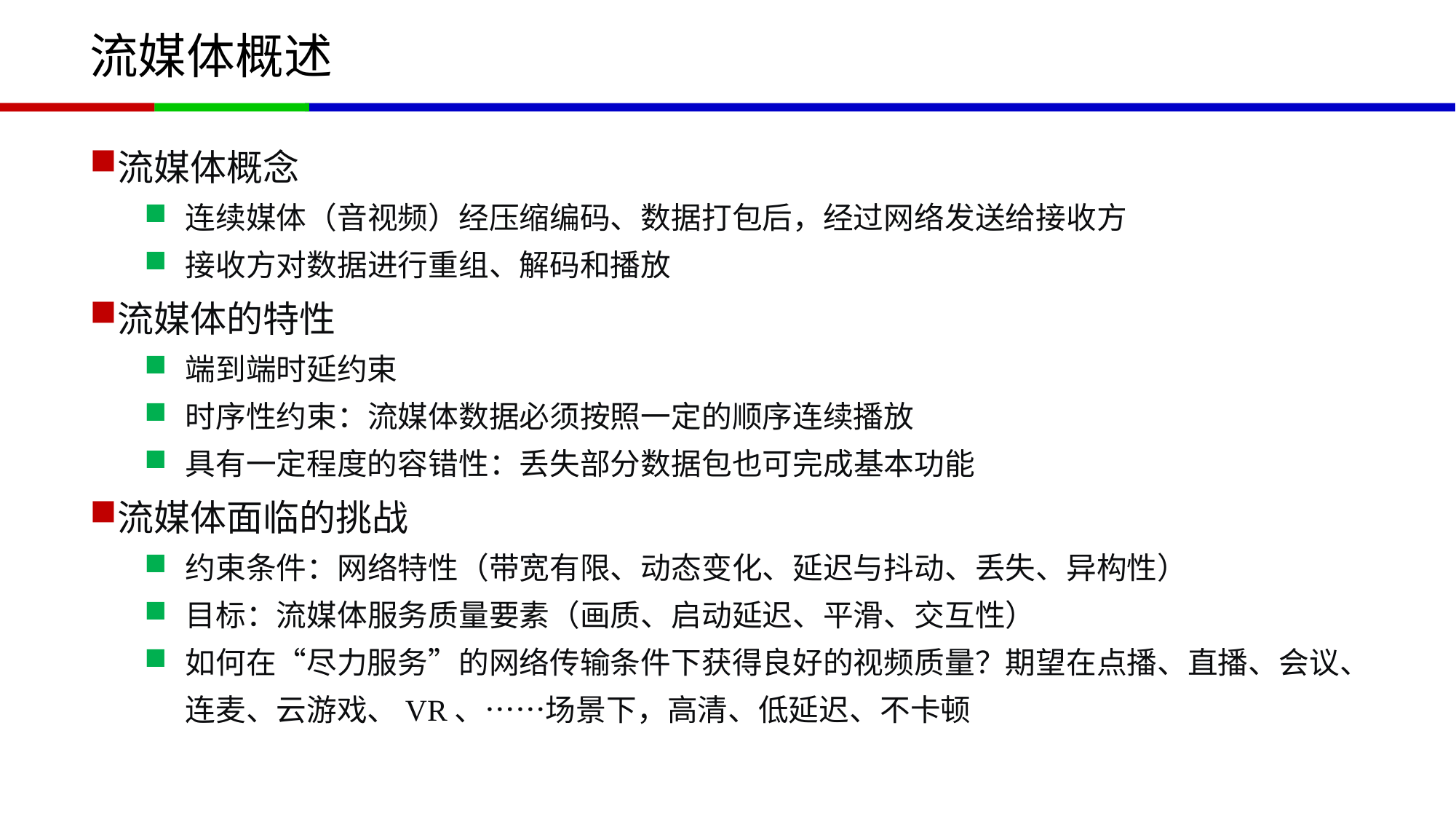

# 流媒体概述
流媒体概念
连续媒体（音视频）经压缩编码、数据打包后，经过网络发送给接收方
接收方对数据进行重组、解码和播放
流媒体的特性
端到端时延约束
时序性约束：流媒体数据必须按照一定的顺序连续播放
具有一定程度的容错性：丢失部分数据包也可完成基本功能
流媒体面临的挑战
约束条件：网络特性（带宽有限、动态变化、延迟与抖动、丢失、异构性）
目标：流媒体服务质量要素（画质、启动延迟、平滑、交互性）
如何在“尽力服务”的网络传输条件下获得良好的视频质量？期望在点播、直播、会议、连麦、云游戏、VR、……场景下，高清、低延迟、不卡顿
148